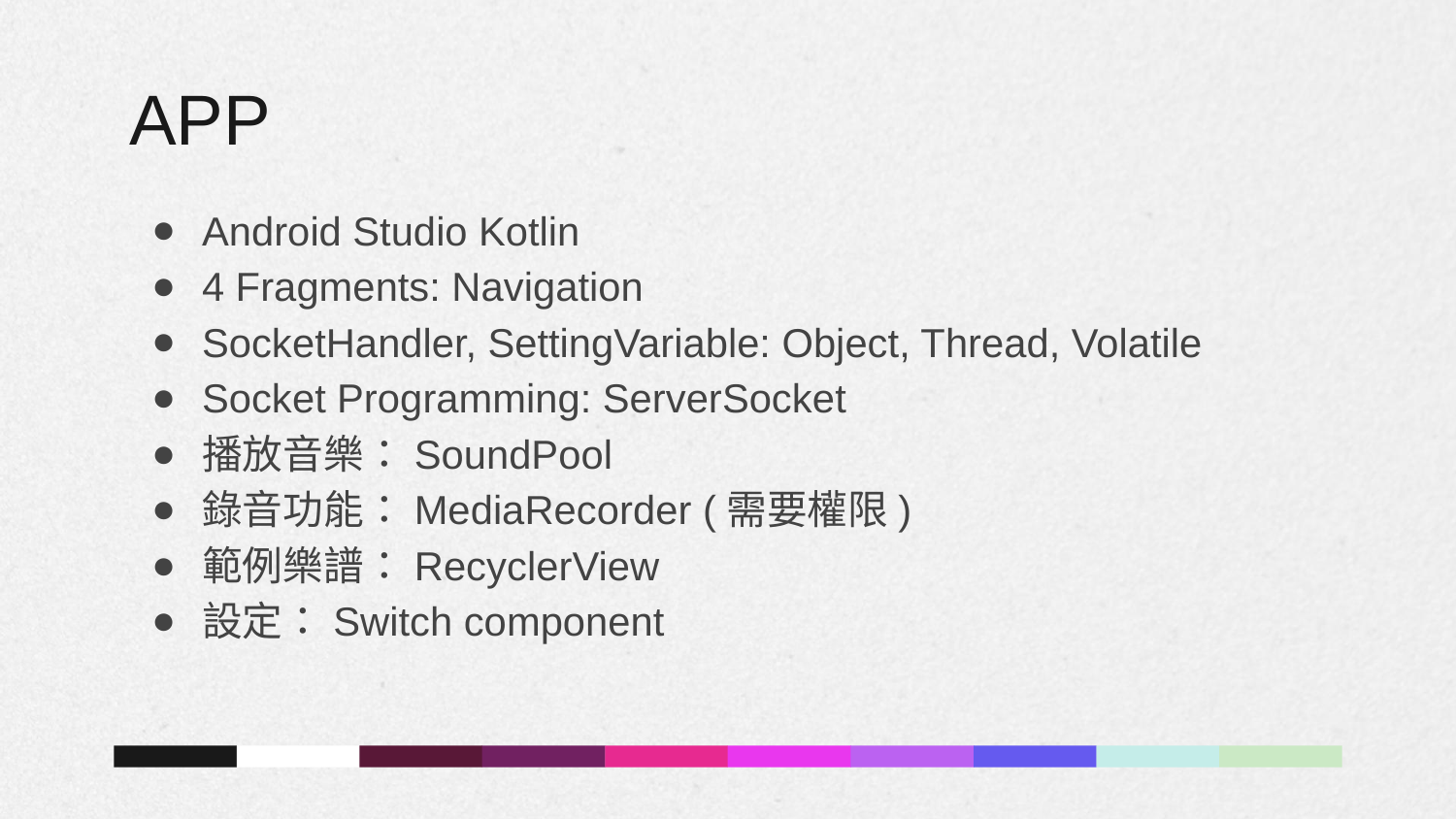

# APP
Android Studio Kotlin
4 Fragments: Navigation
SocketHandler, SettingVariable: Object, Thread, Volatile
Socket Programming: ServerSocket
播放音樂：SoundPool
錄音功能：MediaRecorder (需要權限)
範例樂譜：RecyclerView
設定：Switch component